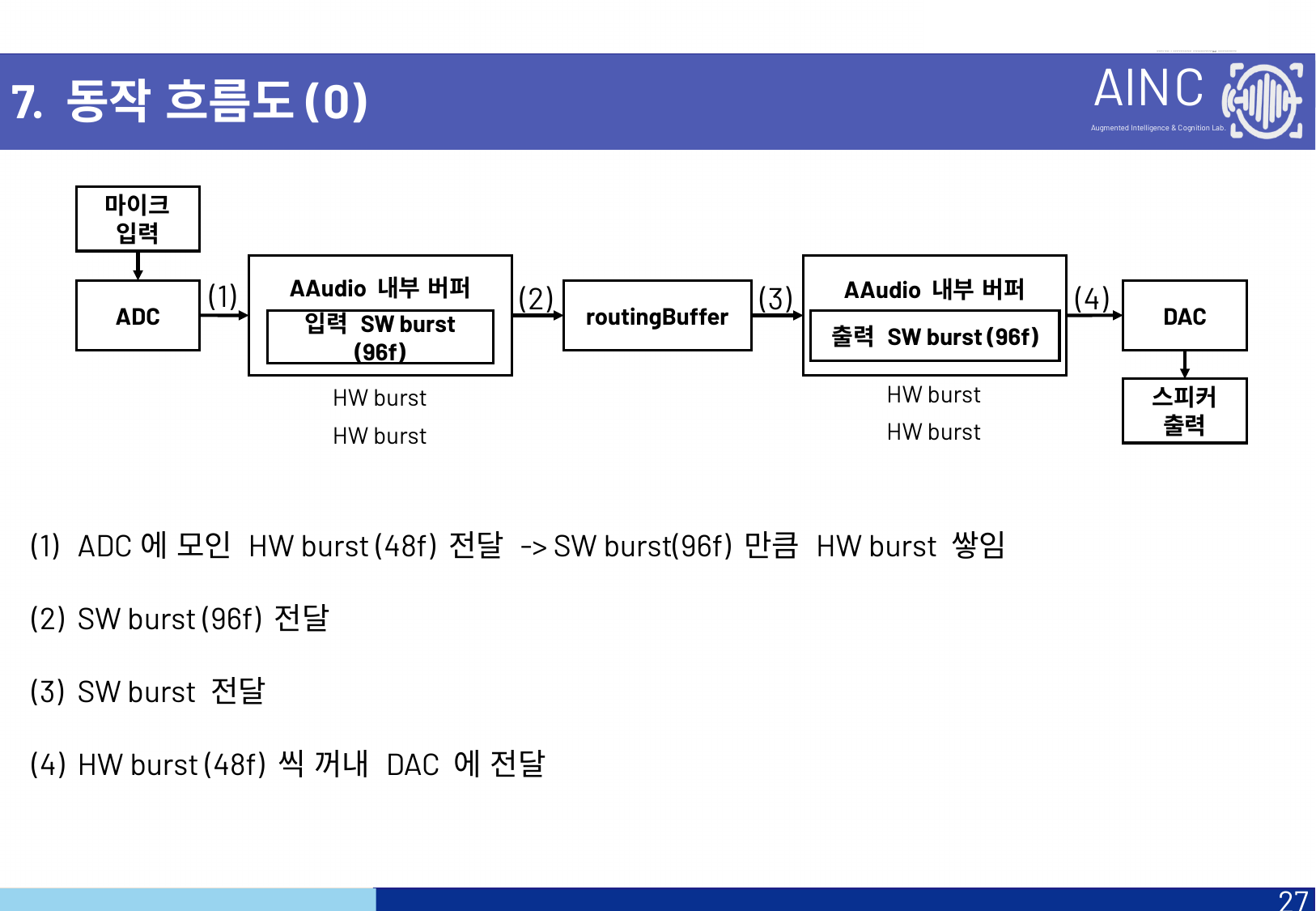

7. 동작 흐름도(0)
마이크 입력
AAudio 내부 버퍼

입력 SW burst (96f)
AAudio 내부 버퍼

출력 SW burst (96f)
(1)
(2)
(3)
(4)
ADC
DAC
routingBuffer
HW burst
HW burst
스피커 출력
HW burst
HW burst
ADC에 모인 HW burst (48f) 전달 -> SW burst(96f) 만큼 HW burst 쌓임

SW burst (96f) 전달

SW burst 전달

HW burst (48f) 씩 꺼내 DAC 에 전달
27